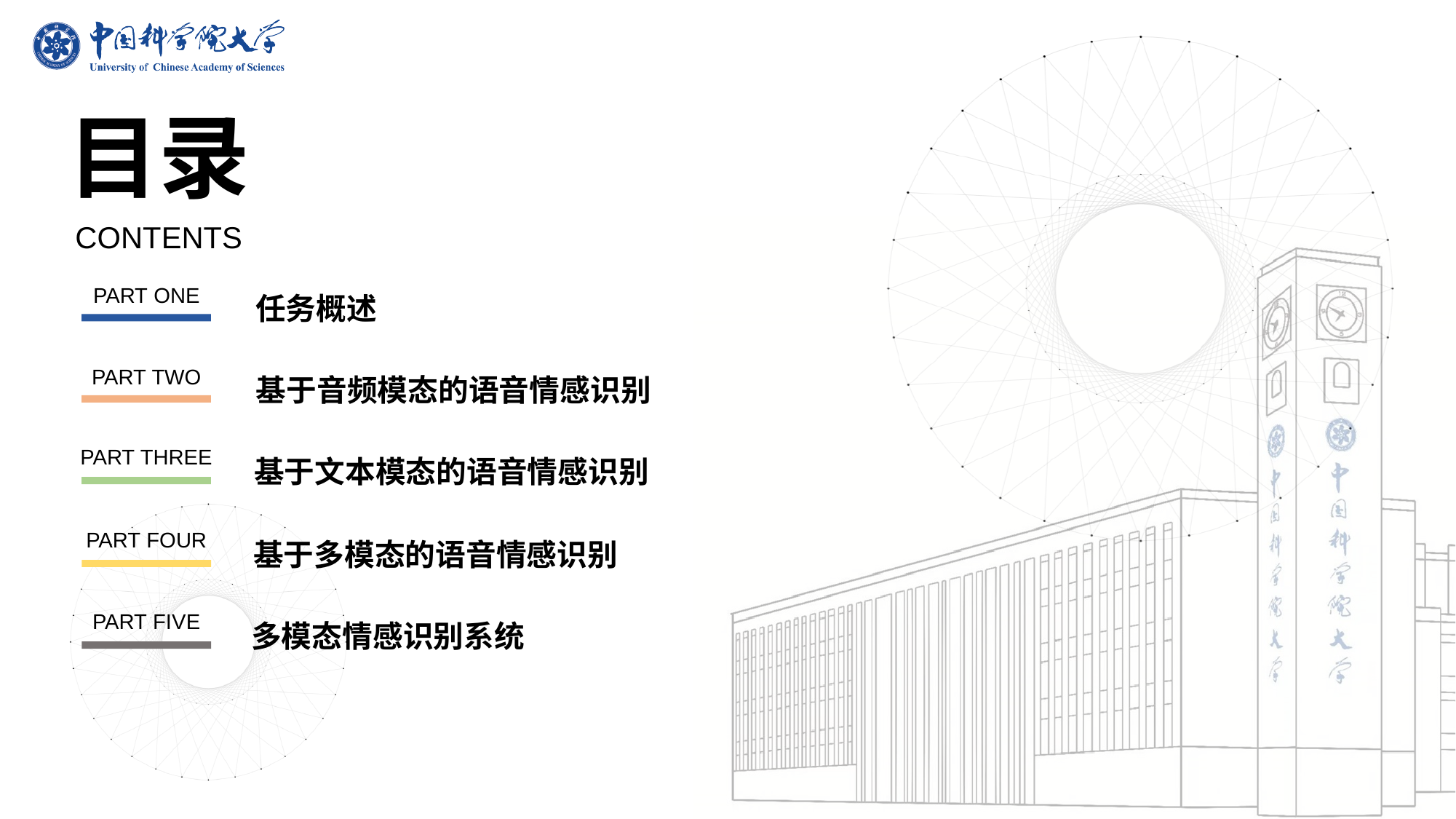

目录
CONTENTS
PART ONE
任务概述

PART TWO
基于音频模态的语音情感识别

PART THREE
基于文本模态的语音情感识别

PART FOUR
基于多模态的语音情感识别

PART FIVE
多模态情感识别系统